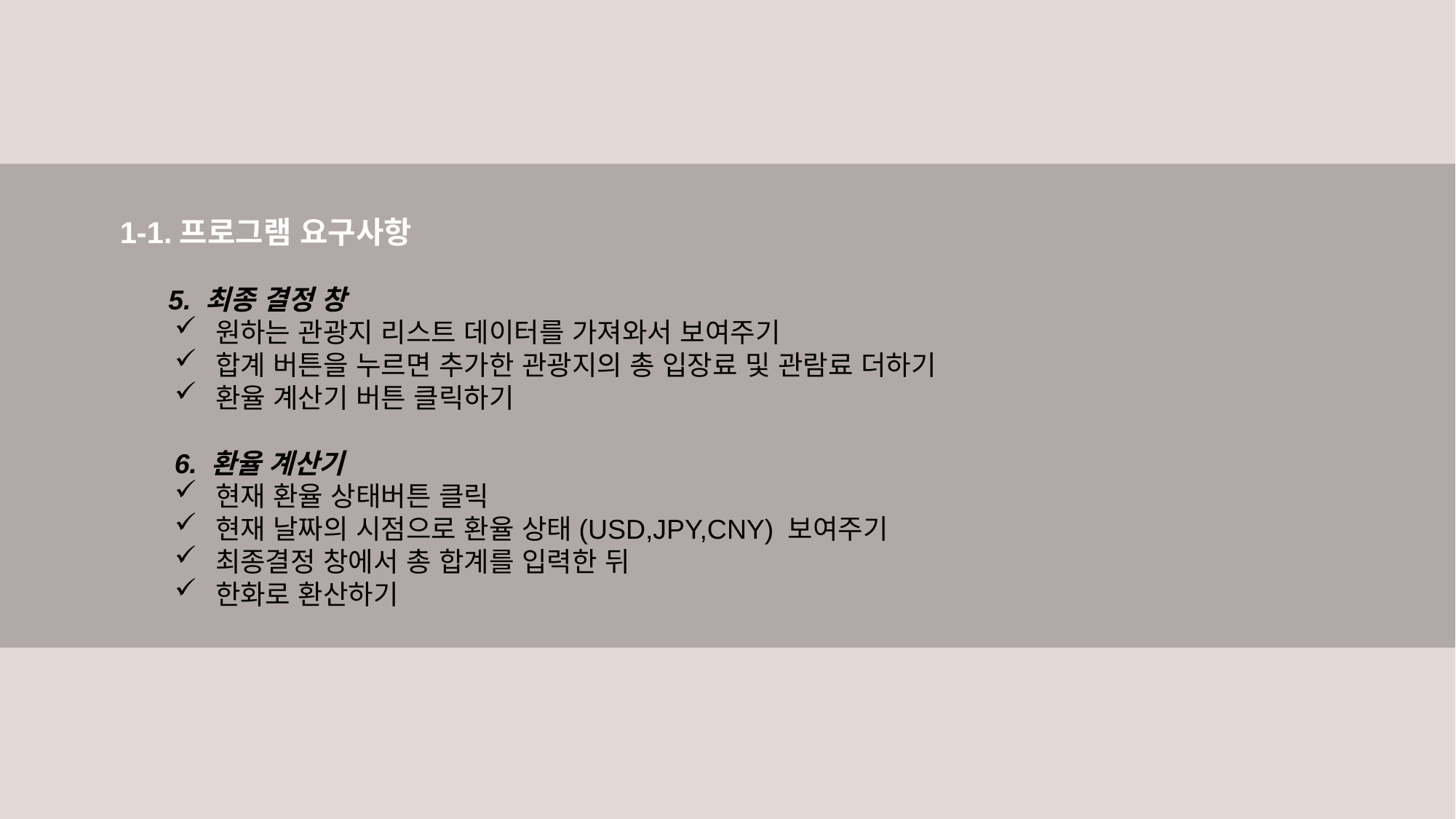

1-1.프로그램 요구사항

	 5. 최종 결정 창
원하는 관광지 리스트 데이터를 가져와서 보여주기
합계 버튼을 누르면 추가한 관광지의 총 입장료 및 관람료 더하기
환율 계산기 버튼 클릭하기

6. 환율 계산기
현재 환율 상태버튼 클릭
현재 날짜의 시점으로 환율 상태(USD,JPY,CNY) 보여주기
최종결정 창에서 총 합계를 입력한 뒤
한화로 환산하기